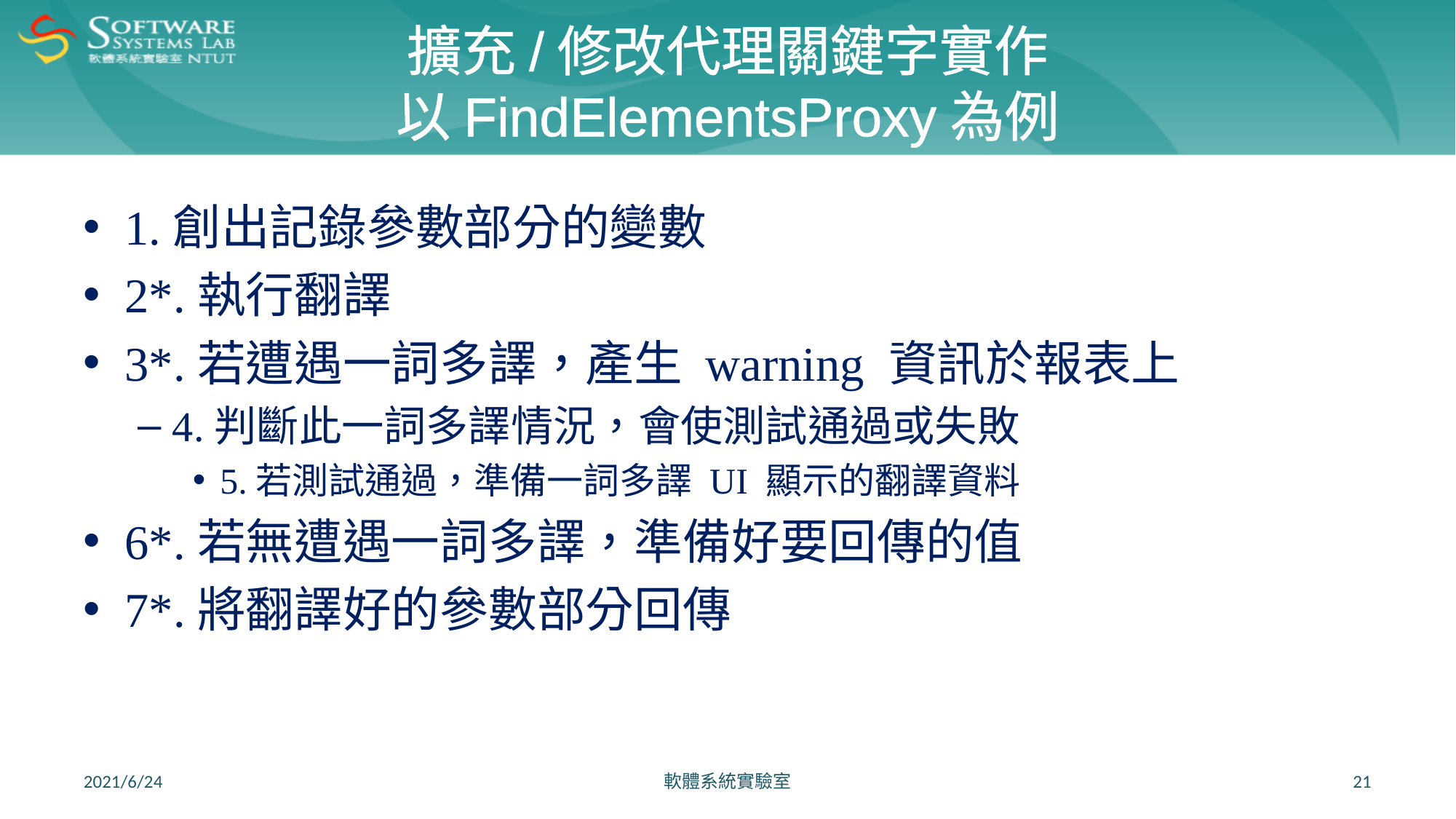

# 擴充/修改代理關鍵字實作 以FindElementsProxy為例
1.創出記錄參數部分的變數
2*.執行翻譯
3*.若遭遇一詞多譯，產生 warning 資訊於報表上
4.判斷此一詞多譯情況，會使測試通過或失敗
5.若測試通過，準備一詞多譯 UI 顯示的翻譯資料
6*.若無遭遇一詞多譯，準備好要回傳的值
7*.將翻譯好的參數部分回傳
2021/6/24
軟體系統實驗室
21